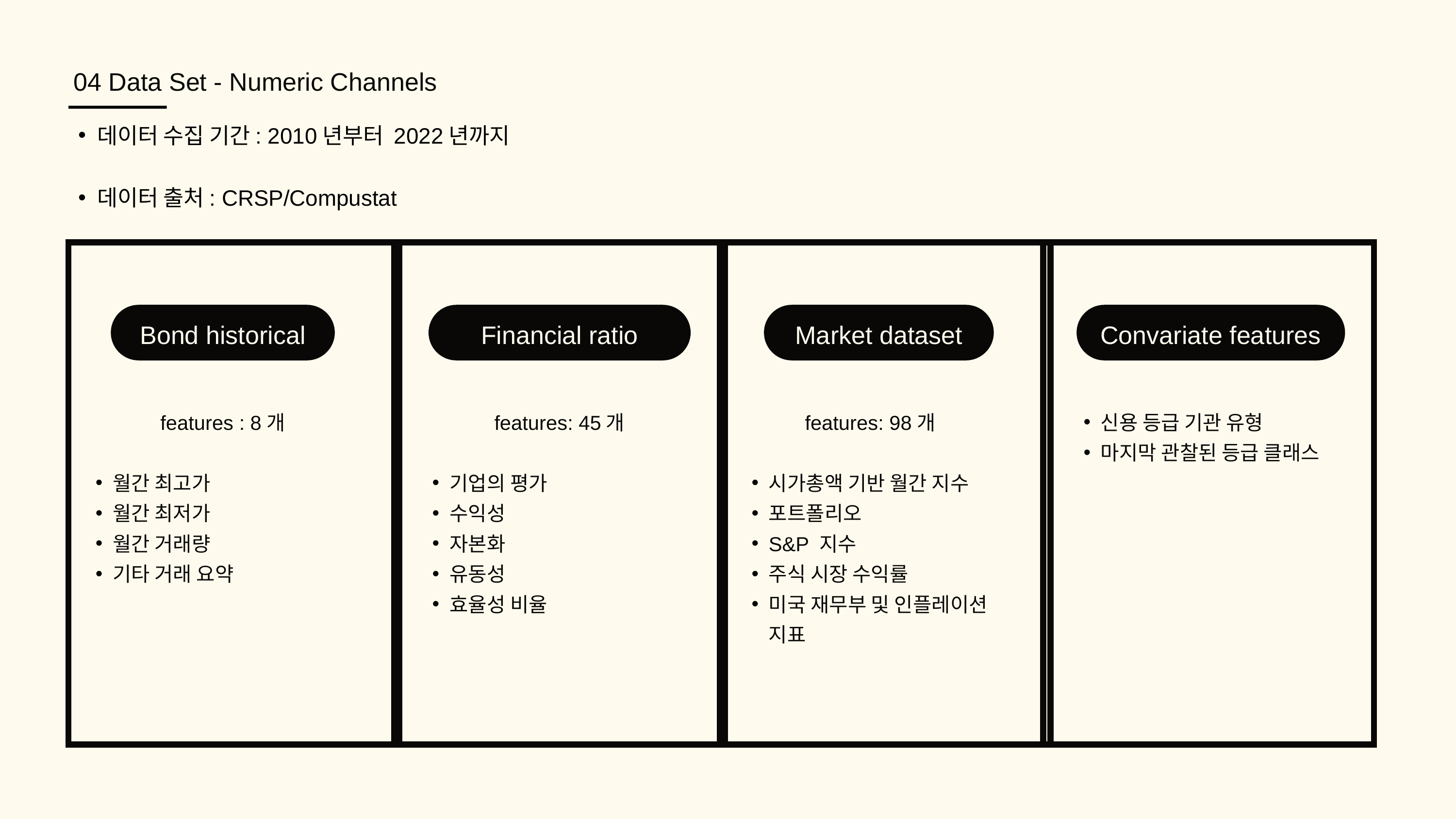

04 Data Set - Numeric Channels

데이터 수집 기간: 2010년부터 2022년까지

데이터 출처: CRSP/Compustat

Bond historical
Financial ratio
Market dataset
Convariate features
features : 8개

월간 최고가
월간 최저가
월간 거래량
기타 거래 요약

features: 45개

기업의 평가
수익성
자본화
유동성
효율성 비율

features: 98개

시가총액 기반 월간 지수
포트폴리오
S&P 지수
주식 시장 수익률
미국 재무부 및 인플레이션 지표

신용 등급 기관 유형
마지막 관찰된 등급 클래스